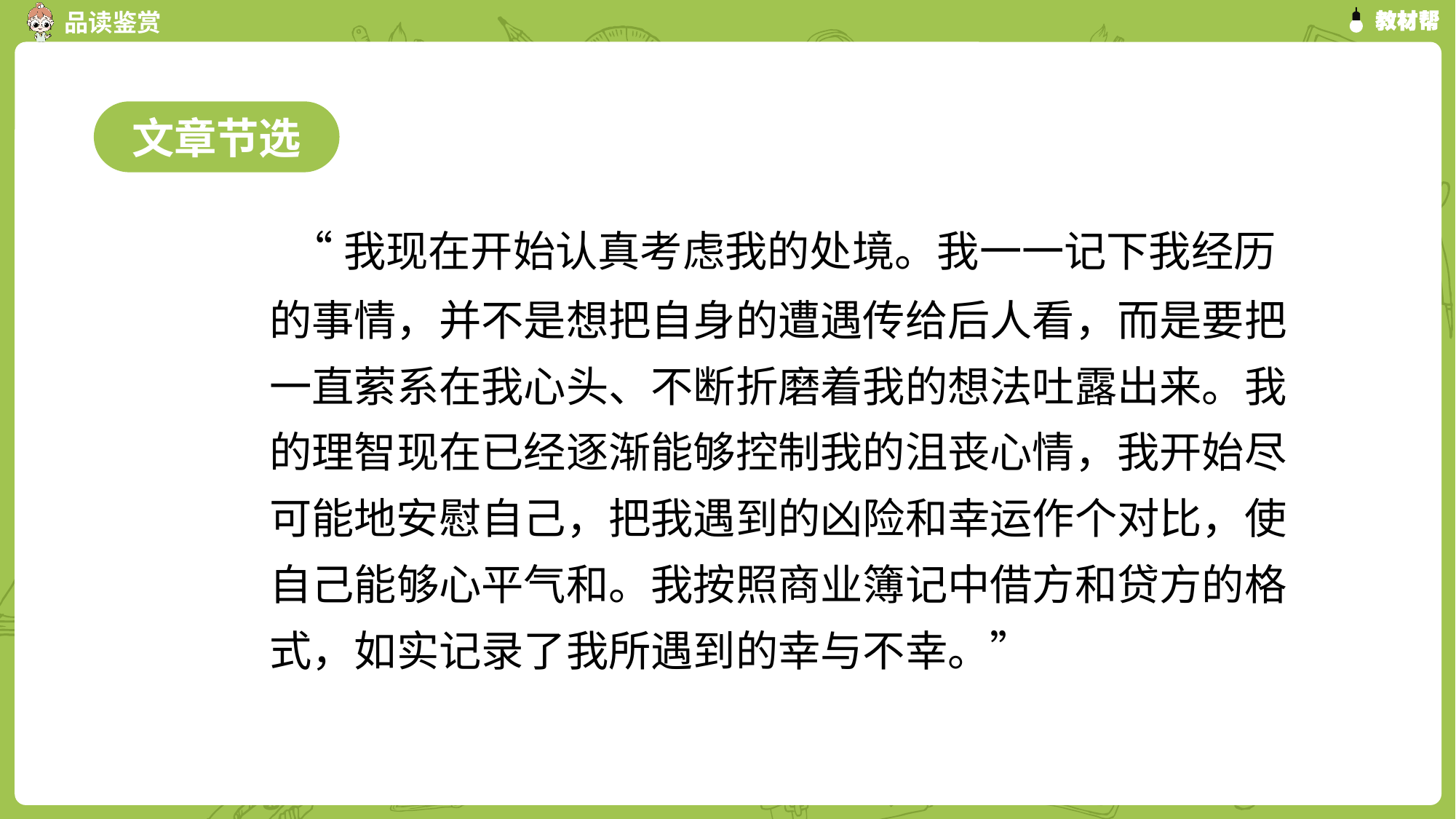

文章节选
    “我现在开始认真考虑我的处境。我一一记下我经历的事情，并不是想把自身的遭遇传给后人看，而是要把一直萦系在我心头、不断折磨着我的想法吐露出来。我的理智现在已经逐渐能够控制我的沮丧心情，我开始尽可能地安慰自己，把我遇到的凶险和幸运作个对比，使自己能够心平气和。我按照商业簿记中借方和贷方的格式，如实记录了我所遇到的幸与不幸。”